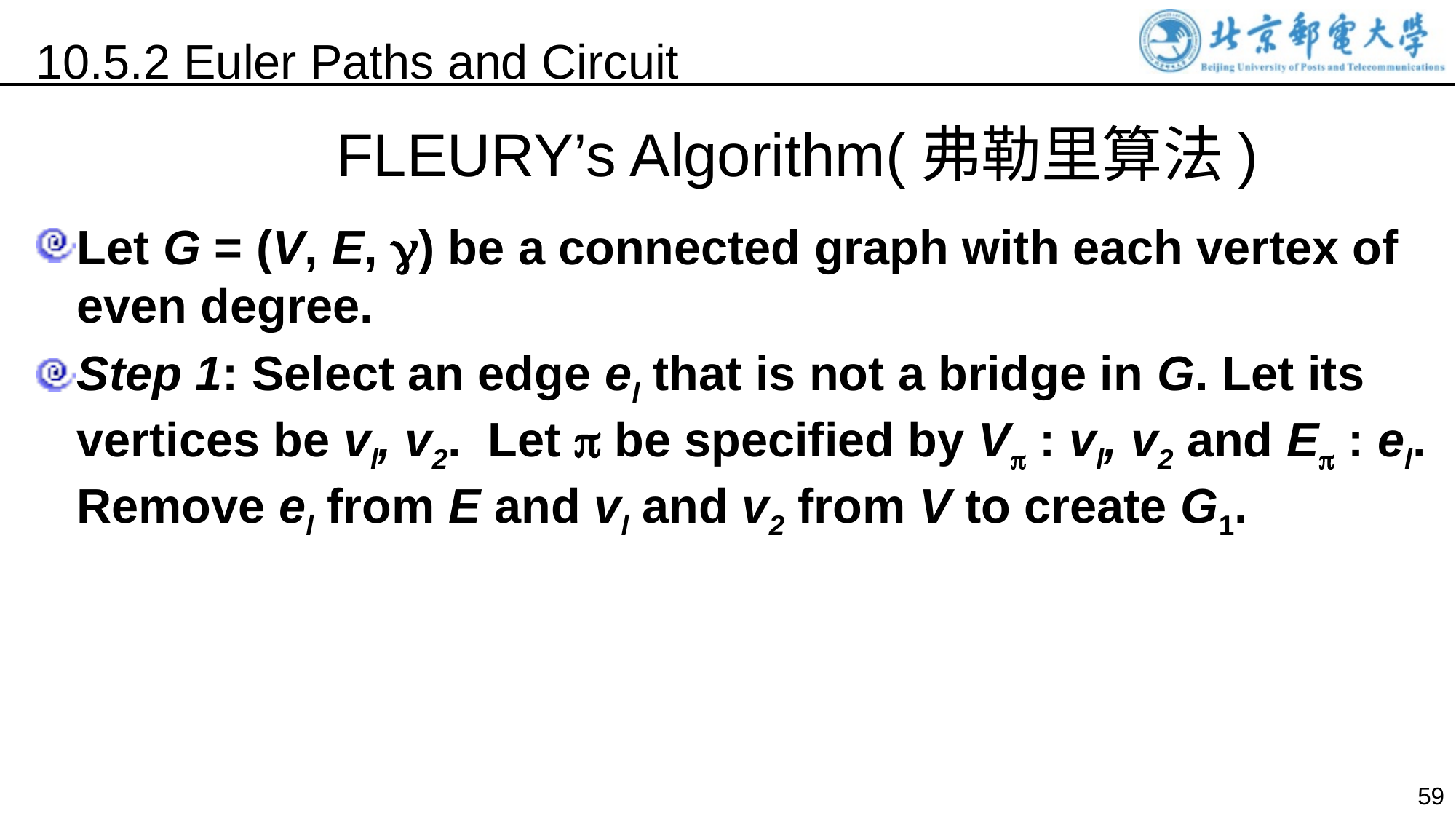

10.5.2 Euler Paths and Circuit
FLEURY’s Algorithm(弗勒里算法)
Let G = (V, E, γ) be a connected graph with each vertex of even degree.
Step 1: Select an edge el that is not a bridge in G. Let its vertices be vl, v2.  Let π be specified by Vπ : vl, v2 and Eπ : el. Remove el from E and vl and v2 from V to create G1.